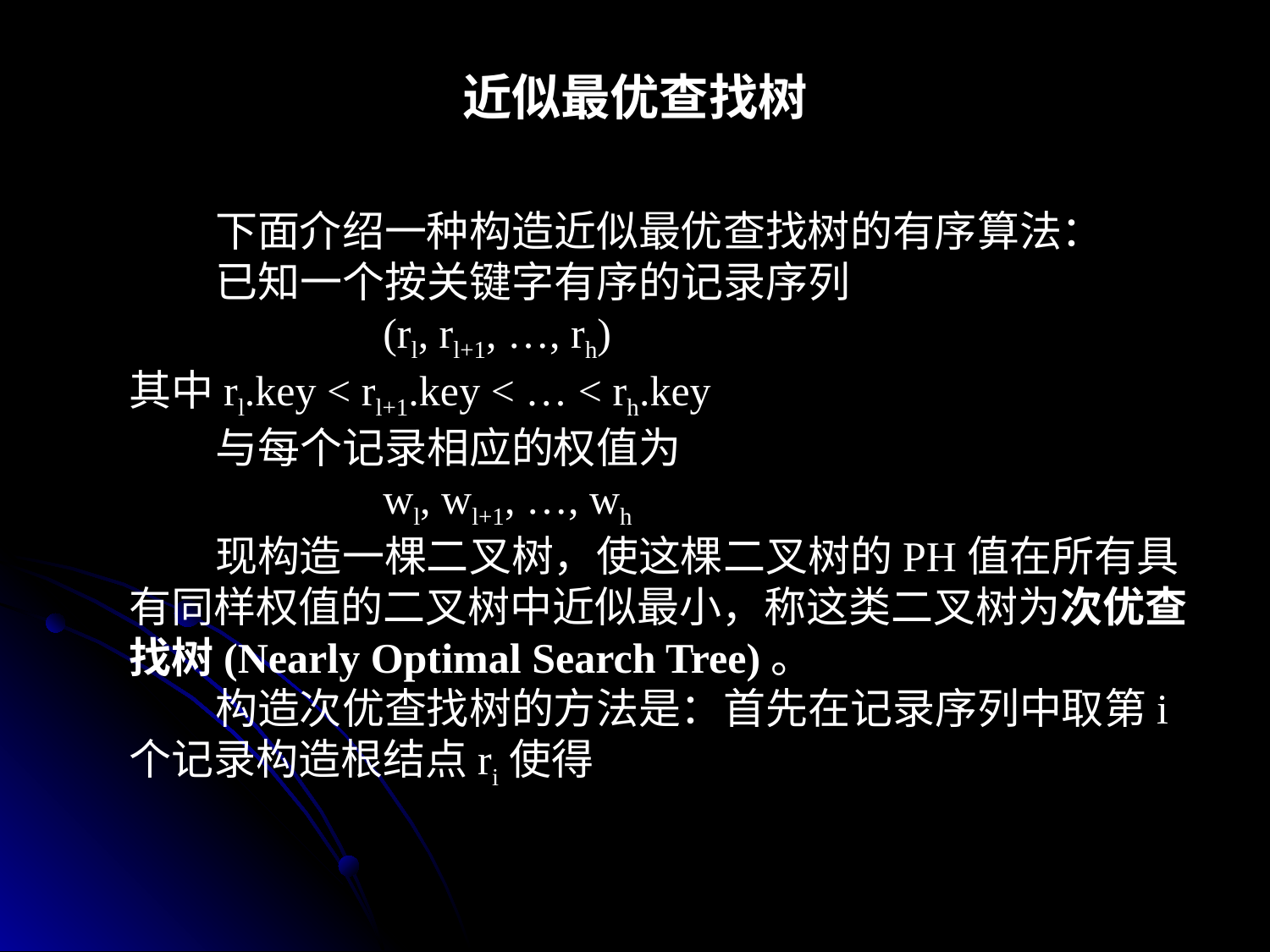

近似最优查找树
        下面介绍一种构造近似最优查找树的有序算法：
        已知一个按关键字有序的记录序列
		(rl, rl+1, …, rh)
其中rl.key < rl+1.key < … < rh.key
        与每个记录相应的权值为
		wl, wl+1, …, wh
        现构造一棵二叉树，使这棵二叉树的PH值在所有具有同样权值的二叉树中近似最小，称这类二叉树为次优查找树(Nearly Optimal Search Tree)。
        构造次优查找树的方法是：首先在记录序列中取第i个记录构造根结点ri使得